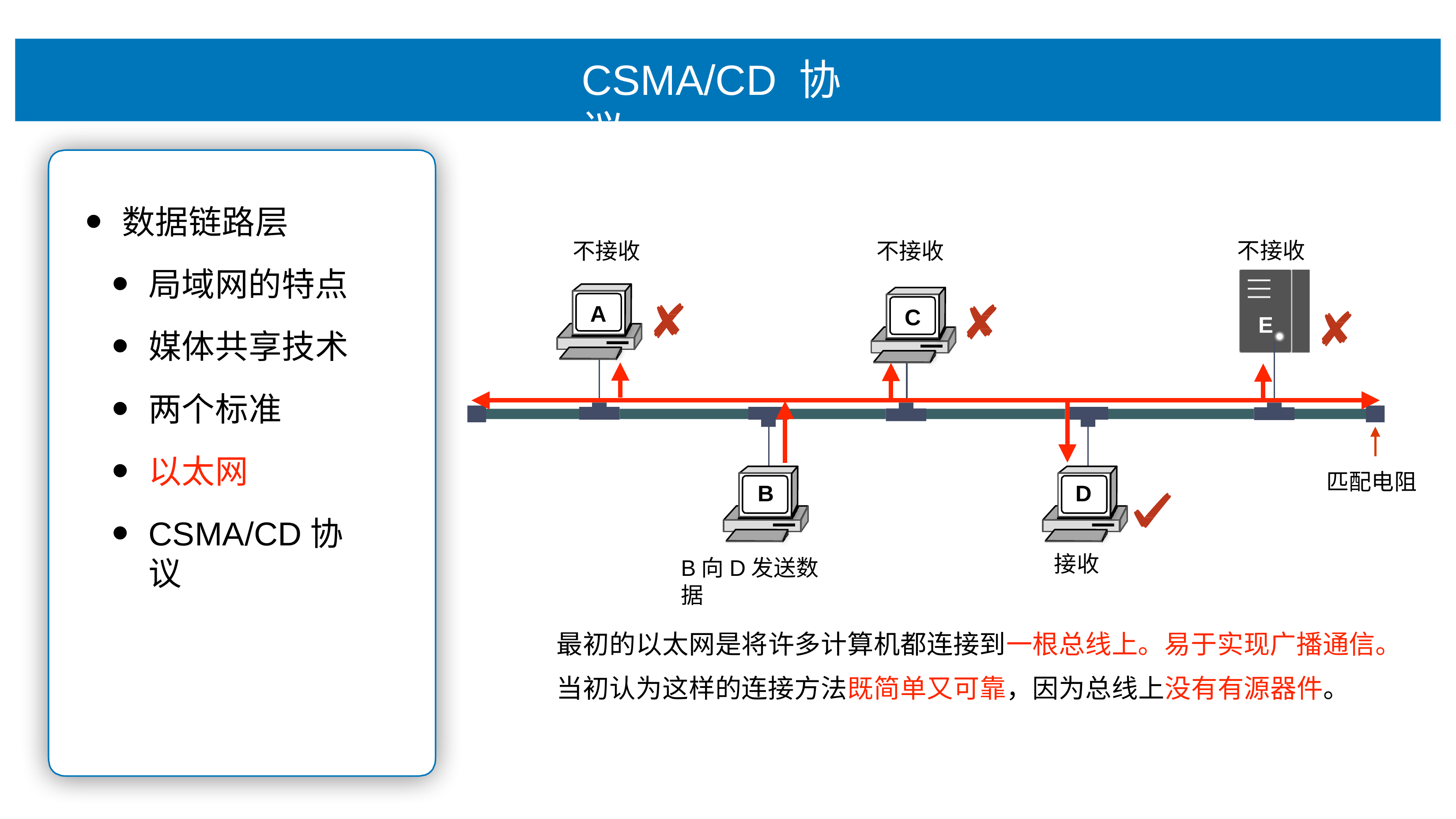

# CSMA/CD 协议

数据链路层
局域⽹的特点
媒体共享技术
两个标准
以太⽹
CSMA/CD协议
不接收
不接收
不接收

A
C

E

匹配电阻

B
D

接收
B向D发送数据
最初的以太⽹是将许多计算机都连接到⼀根总线上。易于实现⼴播通信。 当初认为这样的连接⽅法既简单⼜可靠，因为总线上没有有源器件。